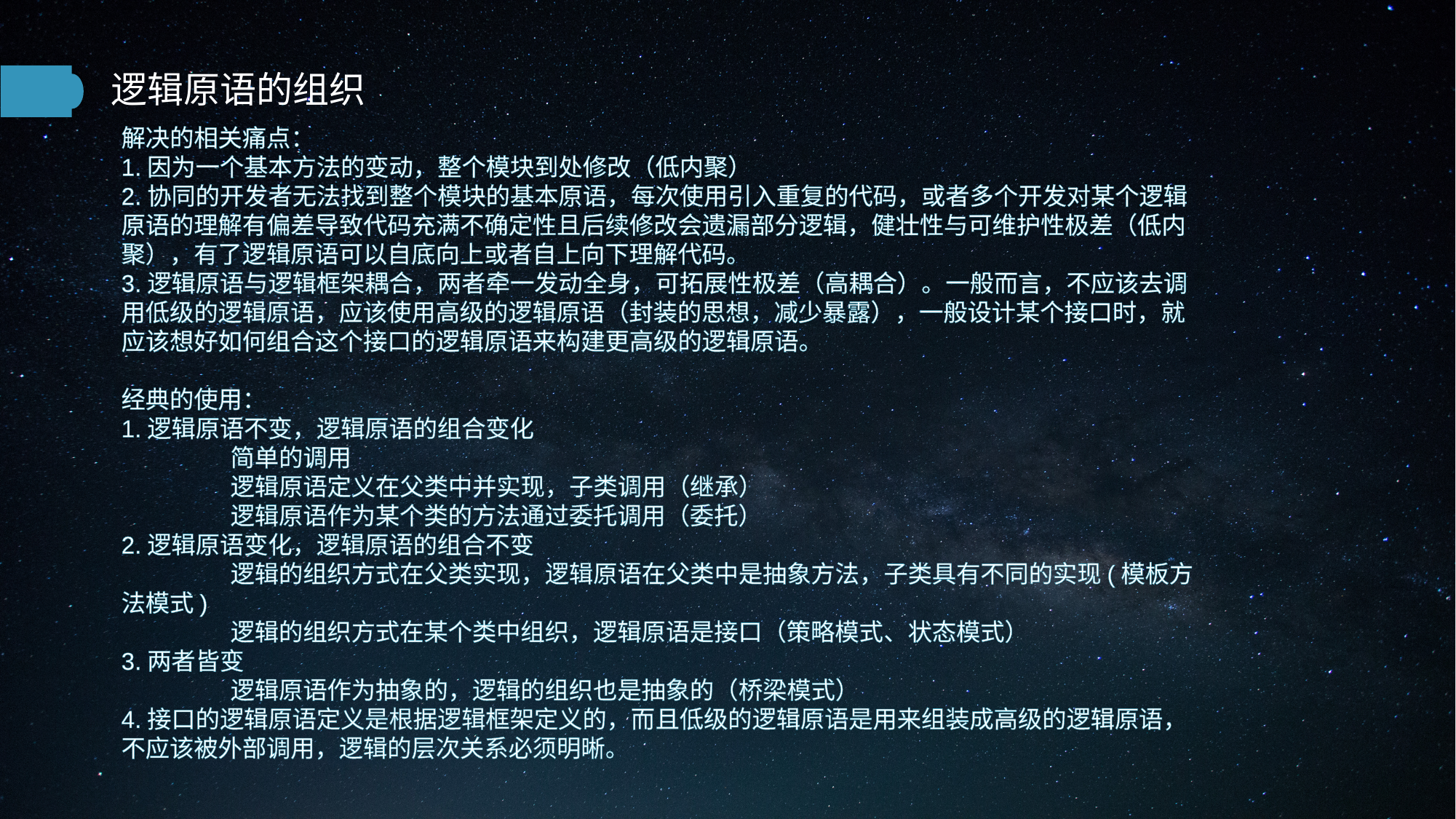

逻辑原语的组织
解决的相关痛点：
1.因为一个基本方法的变动，整个模块到处修改（低内聚）
2.协同的开发者无法找到整个模块的基本原语，每次使用引入重复的代码，或者多个开发对某个逻辑原语的理解有偏差导致代码充满不确定性且后续修改会遗漏部分逻辑，健壮性与可维护性极差（低内聚），有了逻辑原语可以自底向上或者自上向下理解代码。
3.逻辑原语与逻辑框架耦合，两者牵一发动全身，可拓展性极差（高耦合）。一般而言，不应该去调用低级的逻辑原语，应该使用高级的逻辑原语（封装的思想，减少暴露），一般设计某个接口时，就应该想好如何组合这个接口的逻辑原语来构建更高级的逻辑原语。

经典的使用：
1.逻辑原语不变，逻辑原语的组合变化
	简单的调用
	逻辑原语定义在父类中并实现，子类调用（继承）
	逻辑原语作为某个类的方法通过委托调用（委托）
2.逻辑原语变化，逻辑原语的组合不变
	逻辑的组织方式在父类实现，逻辑原语在父类中是抽象方法，子类具有不同的实现(模板方法模式)
	逻辑的组织方式在某个类中组织，逻辑原语是接口（策略模式、状态模式）
3.两者皆变
	逻辑原语作为抽象的，逻辑的组织也是抽象的（桥梁模式）
4.接口的逻辑原语定义是根据逻辑框架定义的，而且低级的逻辑原语是用来组装成高级的逻辑原语，不应该被外部调用，逻辑的层次关系必须明晰。